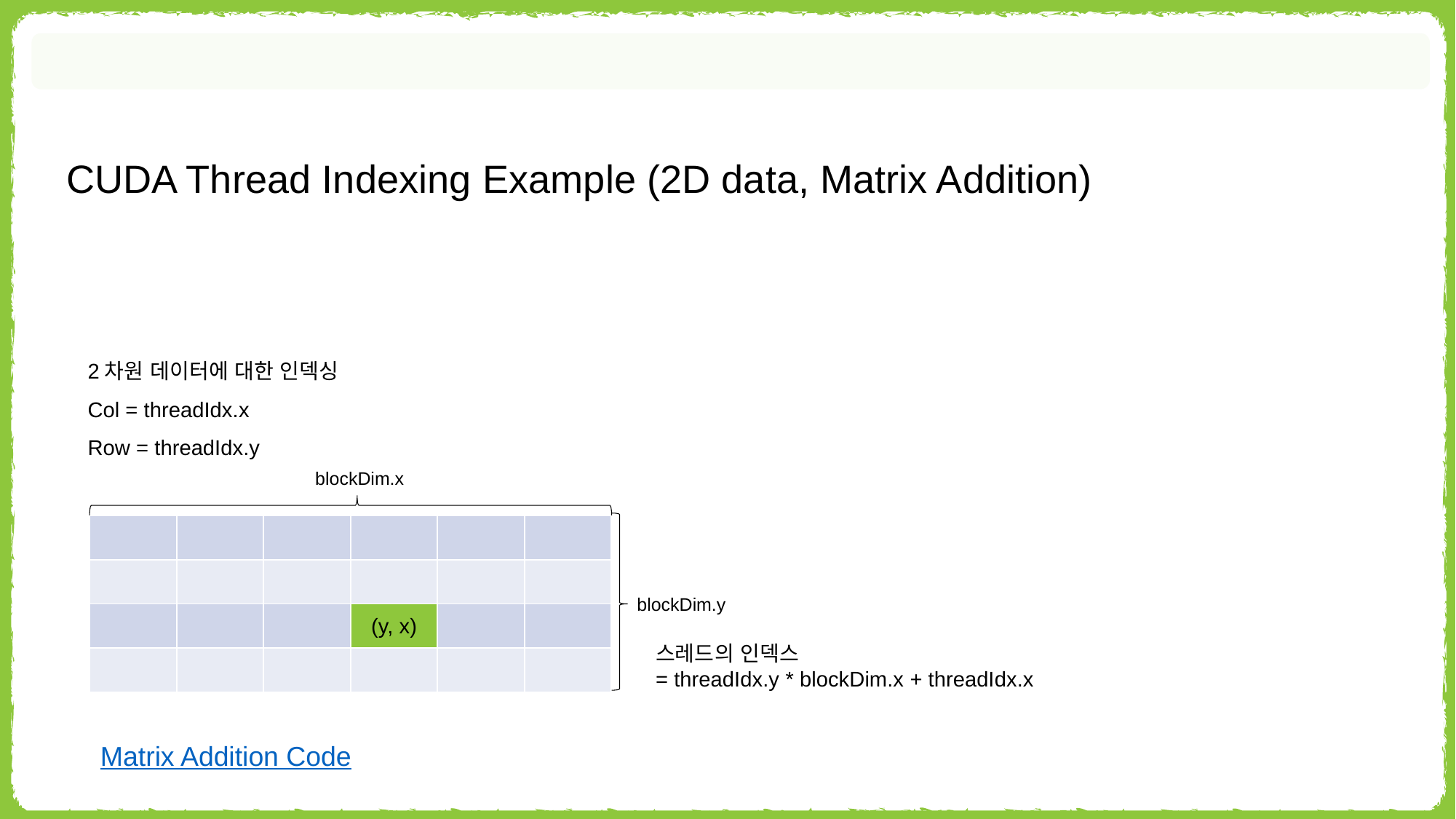

CUDA Thread Indexing Example (2D data, Matrix Addition)

2차원 데이터에 대한 인덱싱
Col = threadIdx.x
Row = threadIdx.y
blockDim.x

|  |  |  |  |  |  |
| --- | --- | --- | --- | --- | --- |
|  |  |  |  |  |  |
|  |  |  | (y, x) |  |  |
|  |  |  |  |  |  |
blockDim.y
스레드의 인덱스
= threadIdx.y * blockDim.x + threadIdx.x
Matrix Addition Code